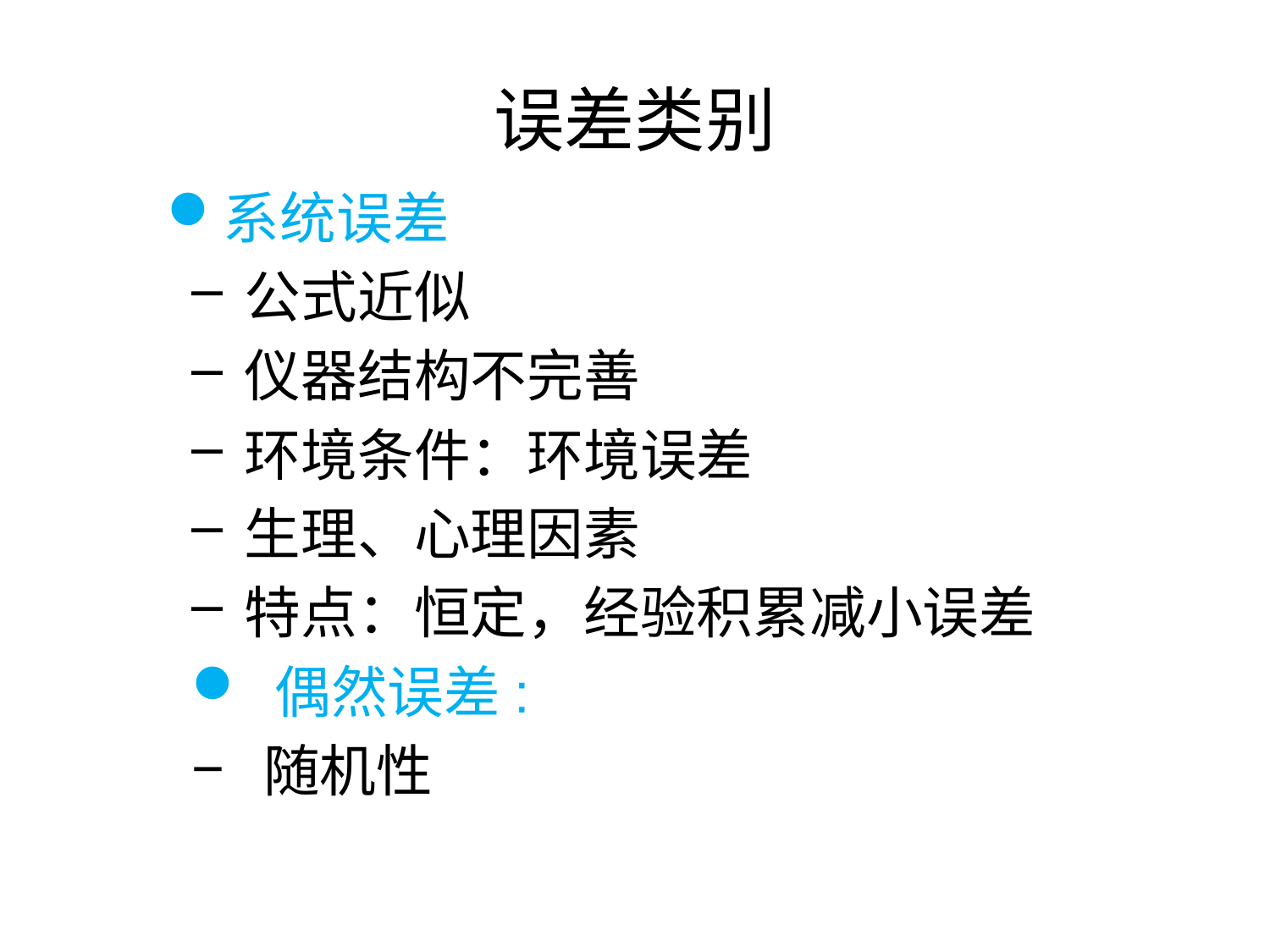

# 误差类别
系统误差
公式近似
仪器结构不完善
环境条件：环境误差
生理、心理因素
特点：恒定，经验积累减小误差
 偶然误差:
随机性